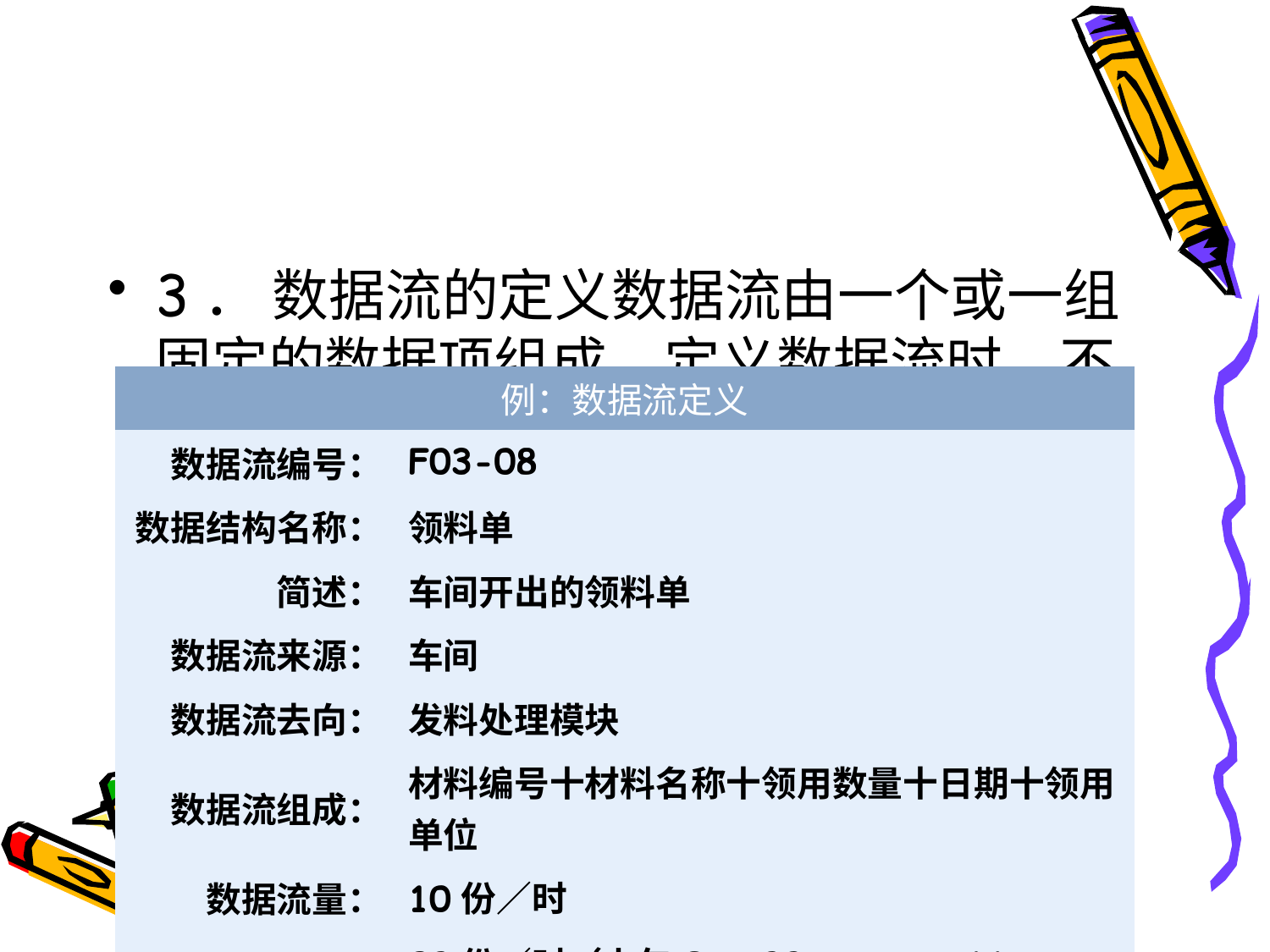

#
|  |
| --- |
|  |
3． 数据流的定义数据流由一个或一组固定的数据项组成。定义数据流时，不仅要说明数据流的名称、组成等，还应指明它的来源、去向和数据流量等。
| 例：数据流定义 |  |
| --- | --- |
| 数据流编号： | F03-08 |
| 数据结构名称： | 领料单 |
| 简述： | 车间开出的领料单 |
| 数据流来源： | 车间 |
| 数据流去向： | 发料处理模块 |
| 数据流组成： | 材料编号十材料名称十领用数量十日期十领用单位 |
| 数据流量： | 10份／时 |
| 高峰流量： | 20份／时（上午9：00－－－－11：00） |
| 表 5.4数据流定义 |  |